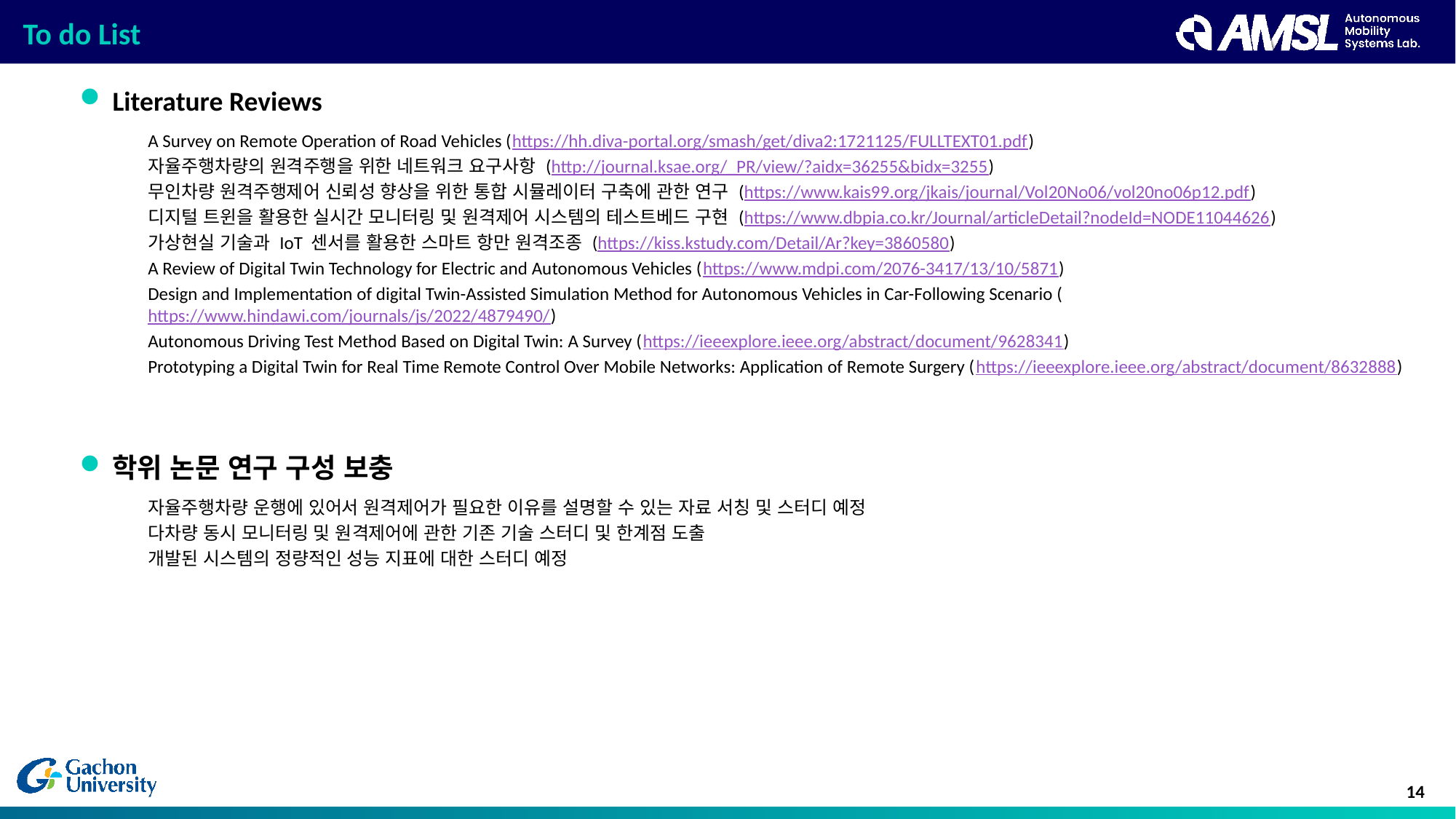

# To do List
Literature Reviews
A Survey on Remote Operation of Road Vehicles (https://hh.diva-portal.org/smash/get/diva2:1721125/FULLTEXT01.pdf)
자율주행차량의 원격주행을 위한 네트워크 요구사항 (http://journal.ksae.org/_PR/view/?aidx=36255&bidx=3255)
무인차량 원격주행제어 신뢰성 향상을 위한 통합 시뮬레이터 구축에 관한 연구 (https://www.kais99.org/jkais/journal/Vol20No06/vol20no06p12.pdf)
디지털 트윈을 활용한 실시간 모니터링 및 원격제어 시스템의 테스트베드 구현 (https://www.dbpia.co.kr/Journal/articleDetail?nodeId=NODE11044626)
가상현실 기술과 IoT 센서를 활용한 스마트 항만 원격조종 (https://kiss.kstudy.com/Detail/Ar?key=3860580)
A Review of Digital Twin Technology for Electric and Autonomous Vehicles (https://www.mdpi.com/2076-3417/13/10/5871)
Design and Implementation of digital Twin-Assisted Simulation Method for Autonomous Vehicles in Car-Following Scenario (https://www.hindawi.com/journals/js/2022/4879490/)
Autonomous Driving Test Method Based on Digital Twin: A Survey (https://ieeexplore.ieee.org/abstract/document/9628341)
Prototyping a Digital Twin for Real Time Remote Control Over Mobile Networks: Application of Remote Surgery (https://ieeexplore.ieee.org/abstract/document/8632888)

학위 논문 연구 구성 보충
자율주행차량 운행에 있어서 원격제어가 필요한 이유를 설명할 수 있는 자료 서칭 및 스터디 예정
다차량 동시 모니터링 및 원격제어에 관한 기존 기술 스터디 및 한계점 도출
개발된 시스템의 정량적인 성능 지표에 대한 스터디 예정

150
0
14